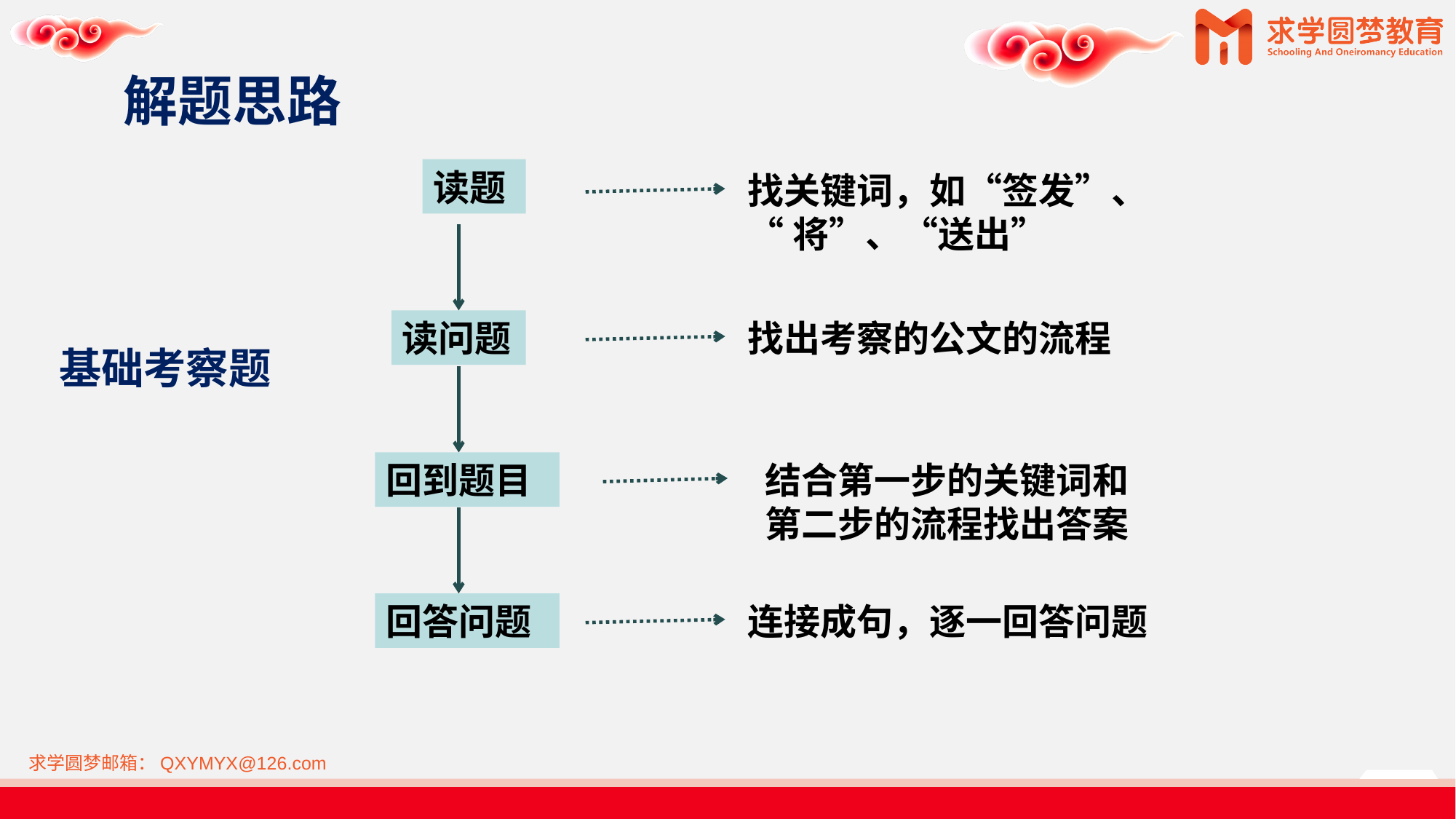

# 解题思路
读题
找关键词，如“签发”、
“将”、“送出”
找出考察的公文的流程
读问题
基础考察题
回到题目
结合第一步的关键词和第二步的流程找出答案
回答问题
连接成句，逐一回答问题